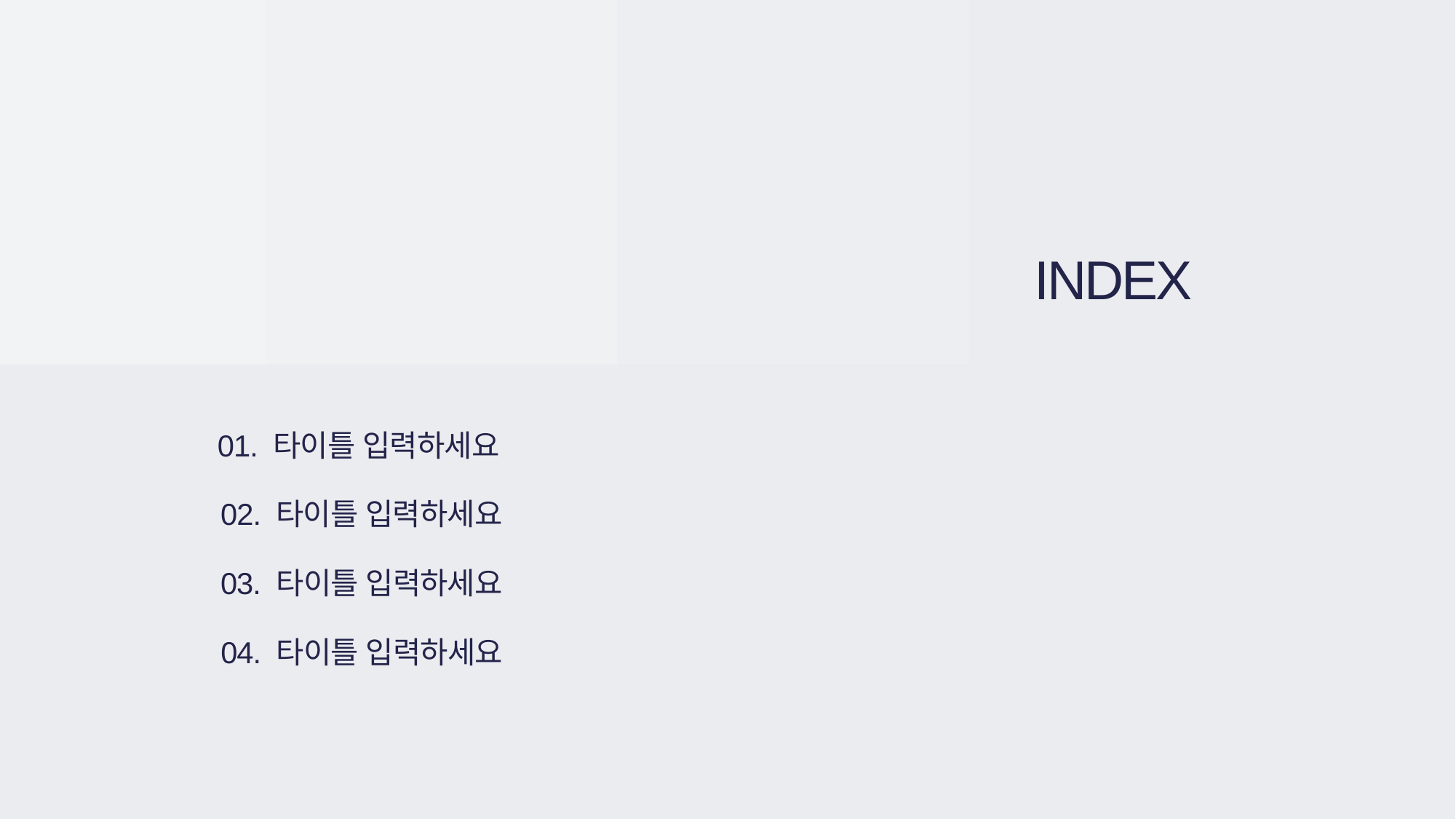

INDEX
01. 타이틀 입력하세요
02. 타이틀 입력하세요
03. 타이틀 입력하세요
04. 타이틀 입력하세요